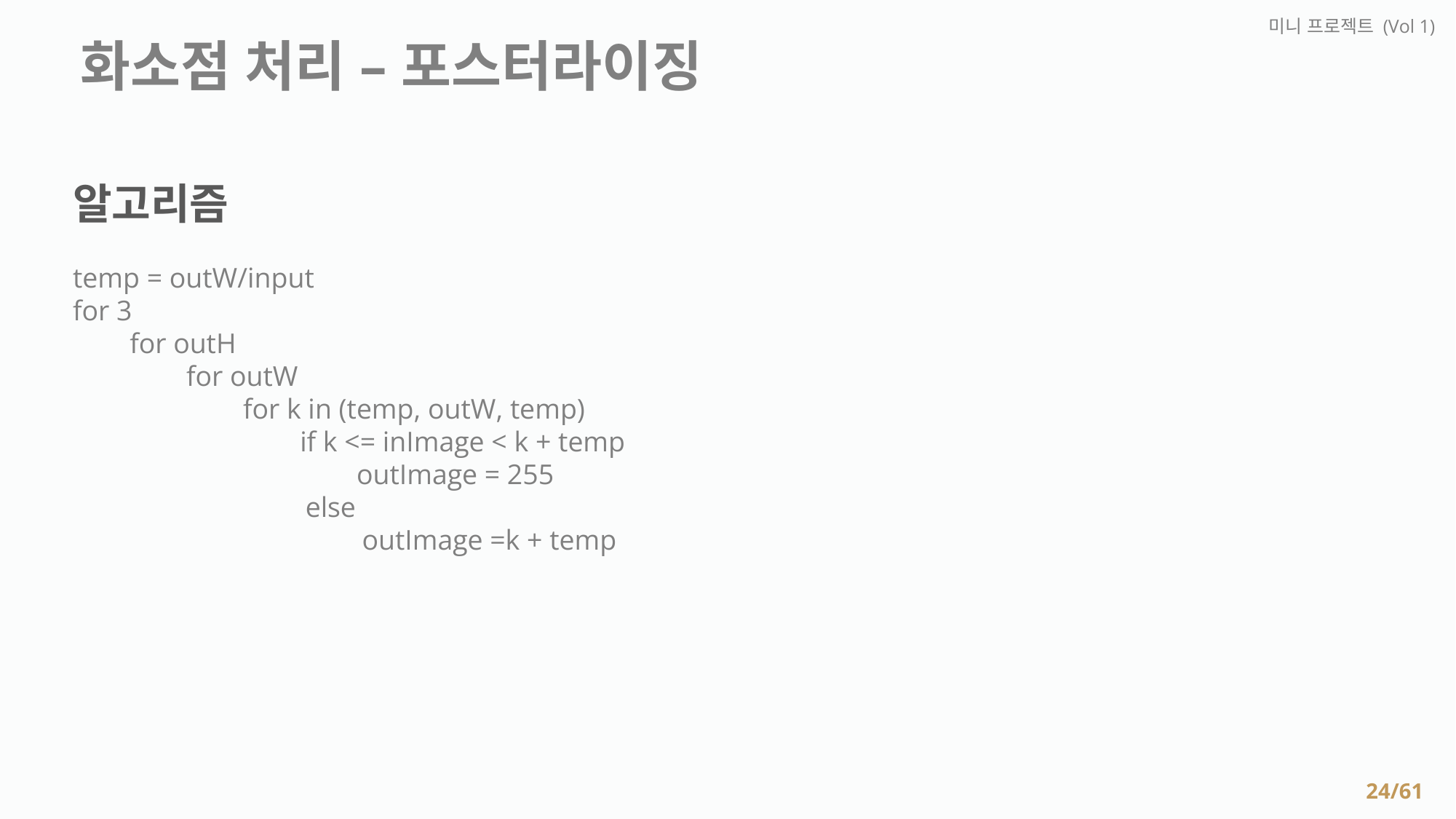

미니 프로젝트 (Vol 1)
    화소점 처리 – 포스터라이징
알고리즘

temp = outW/input
for 3
        for outH
                for outW
                        for k in (temp, outW, temp)
                                if k <= inImage < k + temp
                                        outImage = 255
		  else
		          outImage =k + temp
24/61